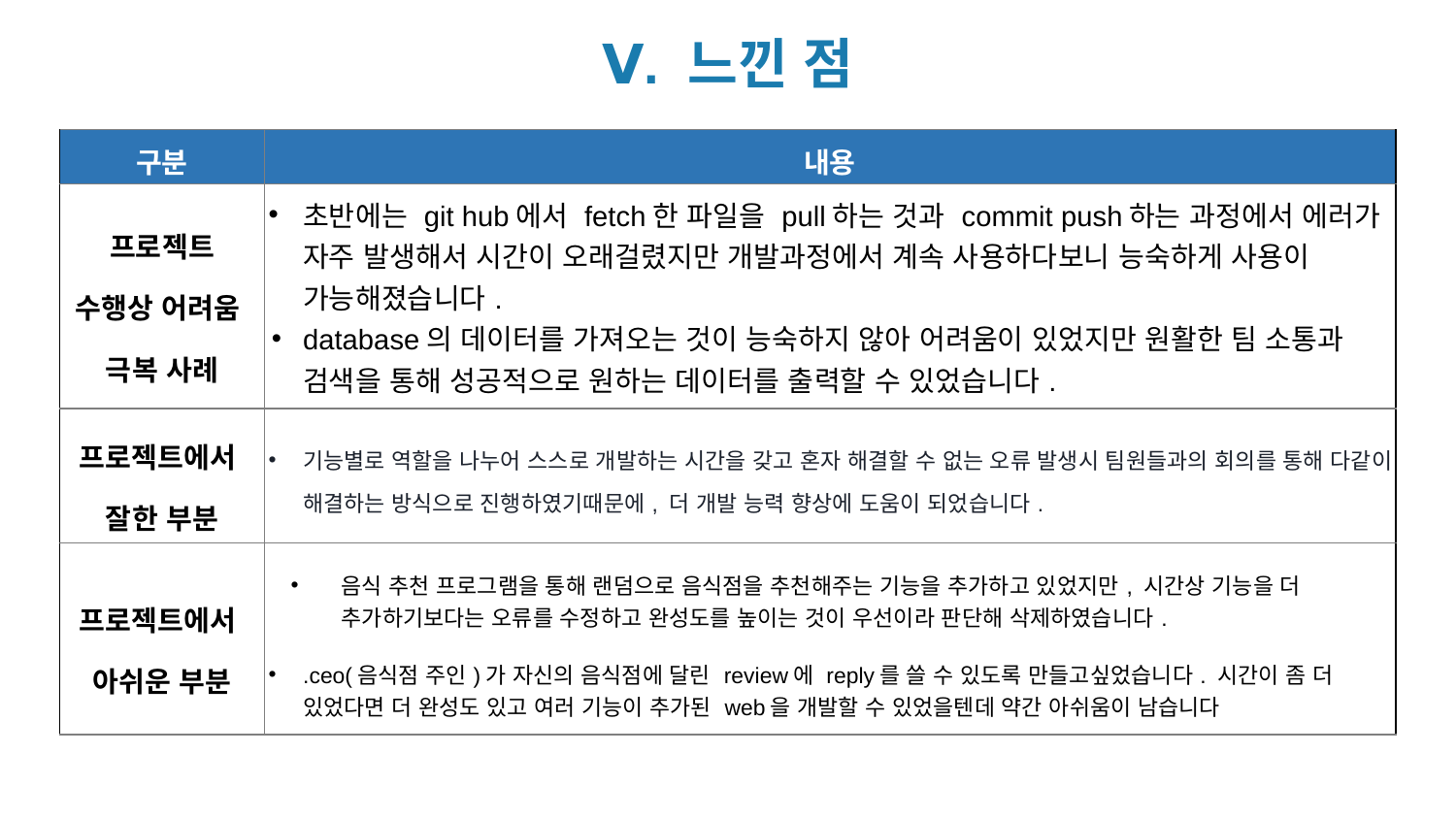

Ⅴ. 느낀 점
| 구분 | 내용 |
| --- | --- |
| 프로젝트 수행상 어려움 극복 사례 | 초반에는 git hub에서 fetch한 파일을 pull하는 것과 commit push하는 과정에서 에러가 자주 발생해서 시간이 오래걸렸지만 개발과정에서 계속 사용하다보니 능숙하게 사용이 가능해졌습니다. database의 데이터를 가져오는 것이 능숙하지 않아 어려움이 있었지만 원활한 팀 소통과 검색을 통해 성공적으로 원하는 데이터를 출력할 수 있었습니다. |
| 프로젝트에서 잘한 부분 | 기능별로 역할을 나누어 스스로 개발하는 시간을 갖고 혼자 해결할 수 없는 오류 발생시 팀원들과의 회의를 통해 다같이 해결하는 방식으로 진행하였기때문에, 더 개발 능력 향상에 도움이 되었습니다. |
| 프로젝트에서 아쉬운 부분 | 음식 추천 프로그램을 통해 랜덤으로 음식점을 추천해주는 기능을 추가하고 있었지만, 시간상 기능을 더 추가하기보다는 오류를 수정하고 완성도를 높이는 것이 우선이라 판단해 삭제하였습니다. .ceo(음식점 주인)가 자신의 음식점에 달린 review에 reply를 쓸 수 있도록 만들고싶었습니다. 시간이 좀 더 있었다면 더 완성도 있고 여러 기능이 추가된 web을 개발할 수 있었을텐데 약간 아쉬움이 남습니다 |